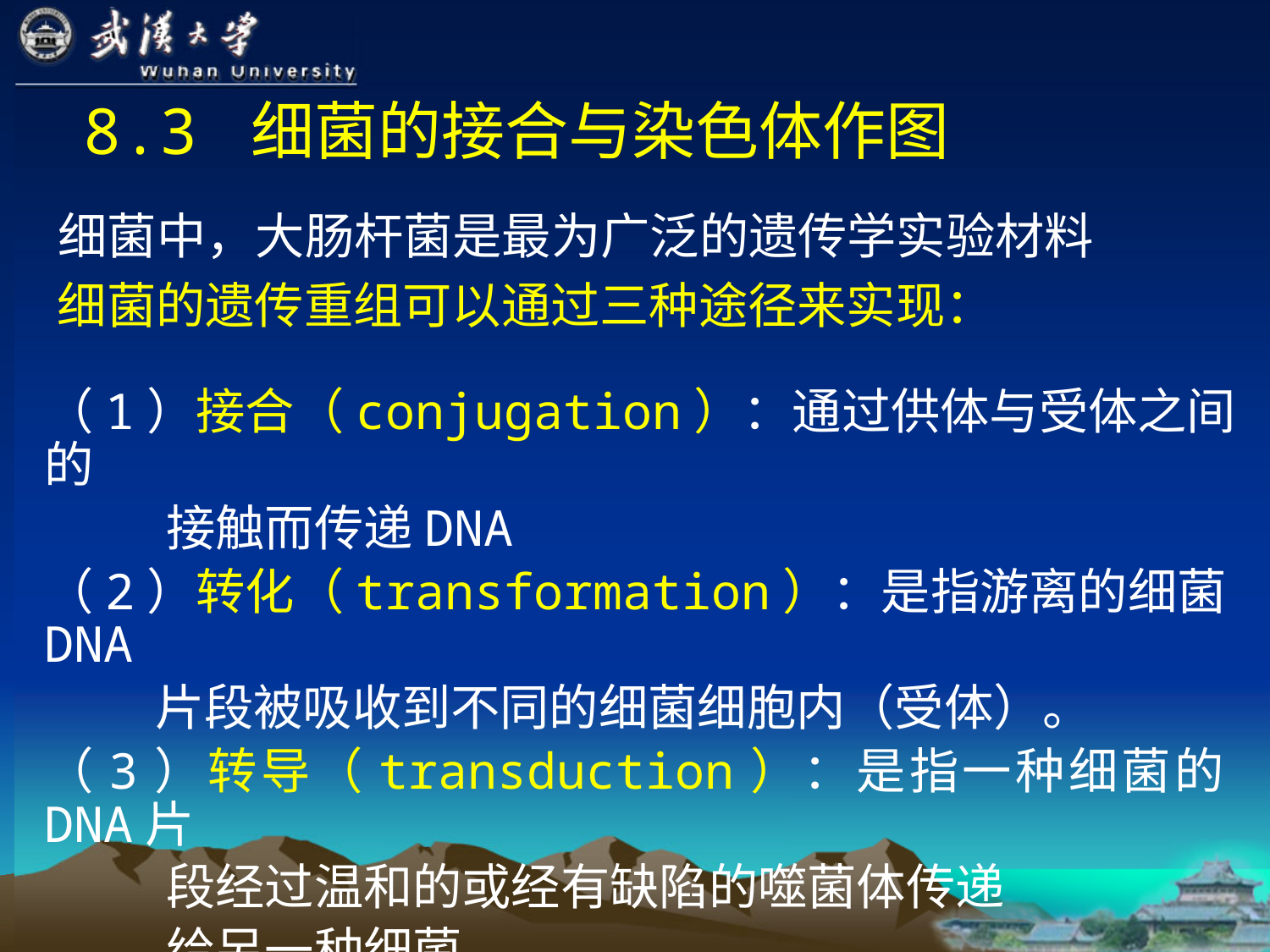

细菌中，大肠杆菌是最为广泛的遗传学实验材料
   细菌的遗传重组可以通过三种途径来实现：
# 8.3 细菌的接合与染色体作图
（1）接合（conjugation）：通过供体与受体之间的
          接触而传递DNA
（2）转化（transformation）：是指游离的细菌DNA
         片段被吸收到不同的细菌细胞内（受体）。
（3）转导（transduction）：是指一种细菌的DNA片
          段经过温和的或经有缺陷的噬菌体传递
          给另一种细菌。